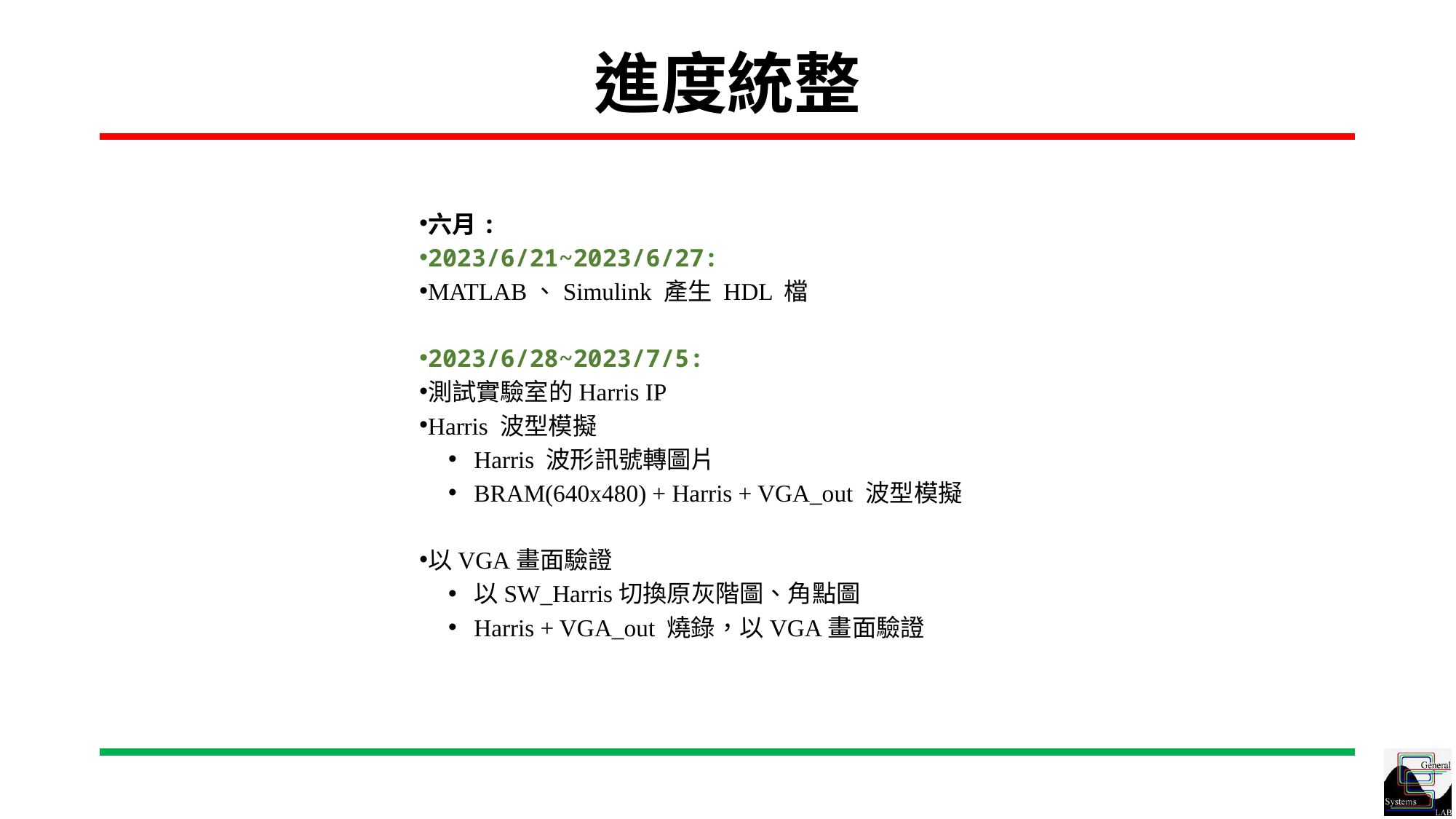

進度統整
六月:
2023/6/21~2023/6/27:
MATLAB、Simulink 產生 HDL 檔

2023/6/28~2023/7/5:
測試實驗室的Harris IP
Harris 波型模擬
Harris 波形訊號轉圖片
BRAM(640x480) + Harris + VGA_out 波型模擬

以VGA畫面驗證
以SW_Harris切換原灰階圖、角點圖
Harris + VGA_out 燒錄，以VGA畫面驗證